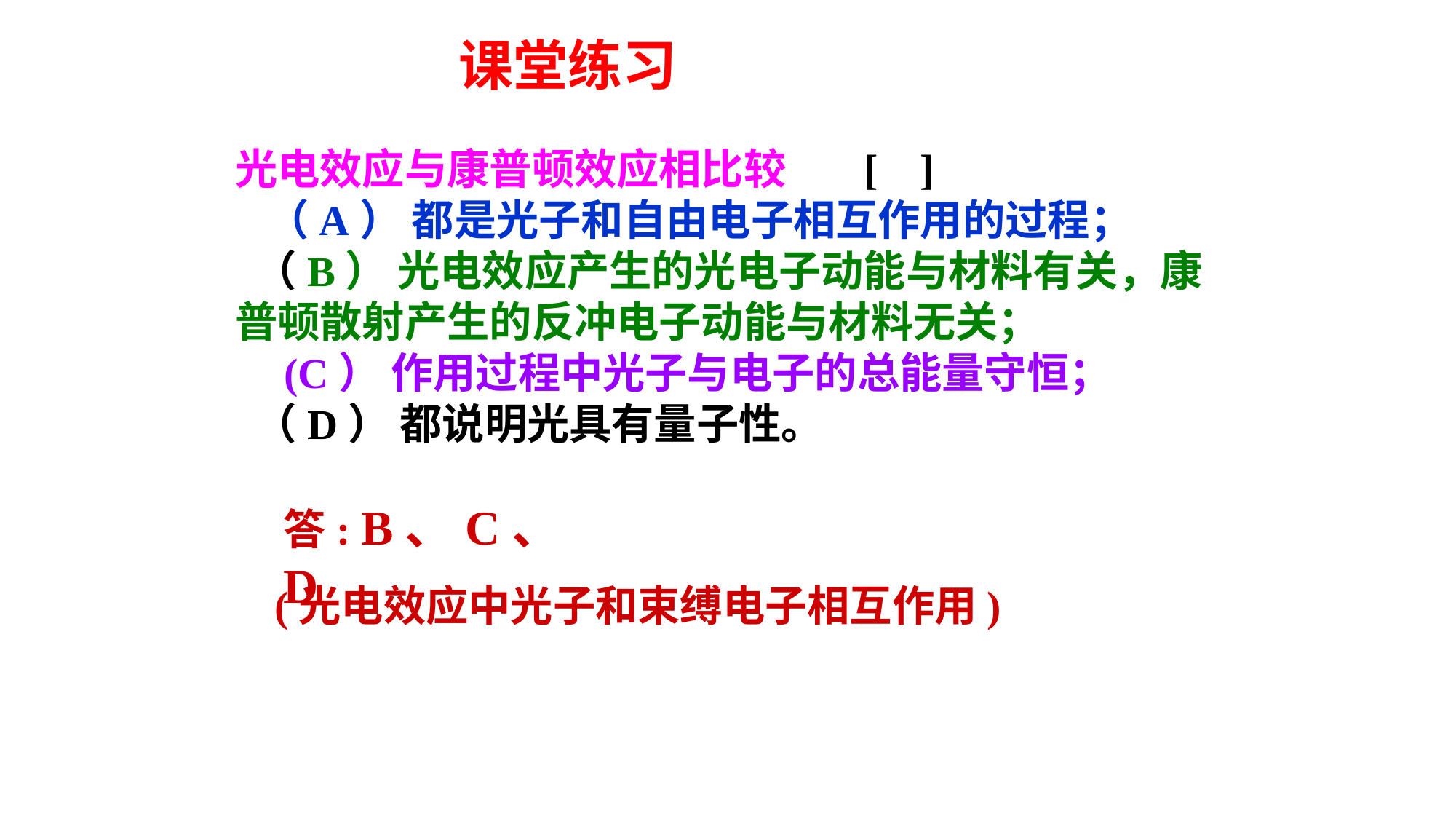

课堂练习
光电效应与康普顿效应相比较       [    ]
  （A） 都是光子和自由电子相互作用的过程；
  （B） 光电效应产生的光电子动能与材料有关，康普顿散射产生的反冲电子动能与材料无关；
    (C） 作用过程中光子与电子的总能量守恒；
  （D） 都说明光具有量子性。
答: B、C、D
(光电效应中光子和束缚电子相互作用)